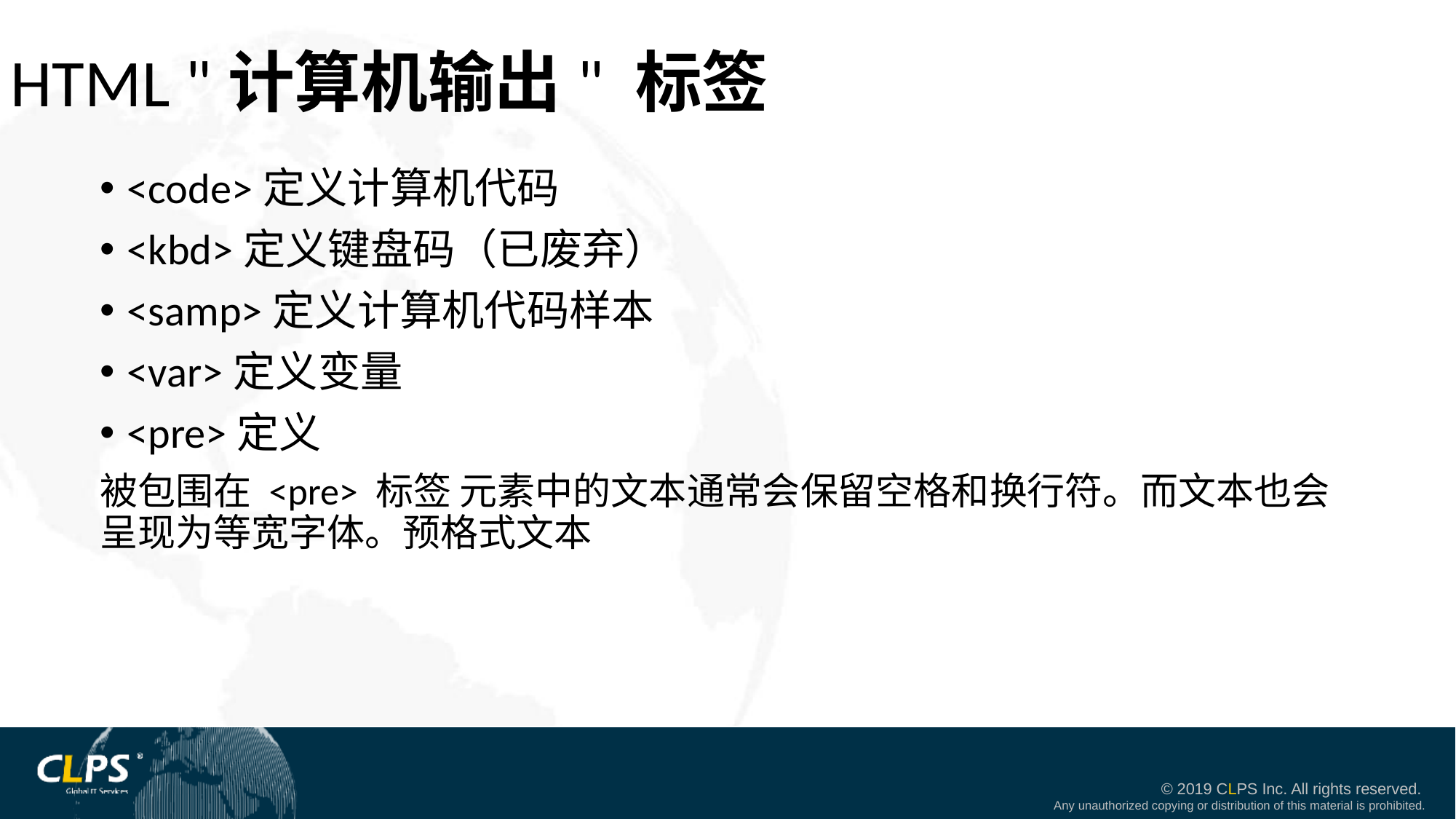

HTML "计算机输出" 标签
<code>定义计算机代码
<kbd>定义键盘码（已废弃）
<samp>定义计算机代码样本
<var>定义变量
<pre>定义
被包围在 <pre> 标签 元素中的文本通常会保留空格和换行符。而文本也会呈现为等宽字体。预格式文本